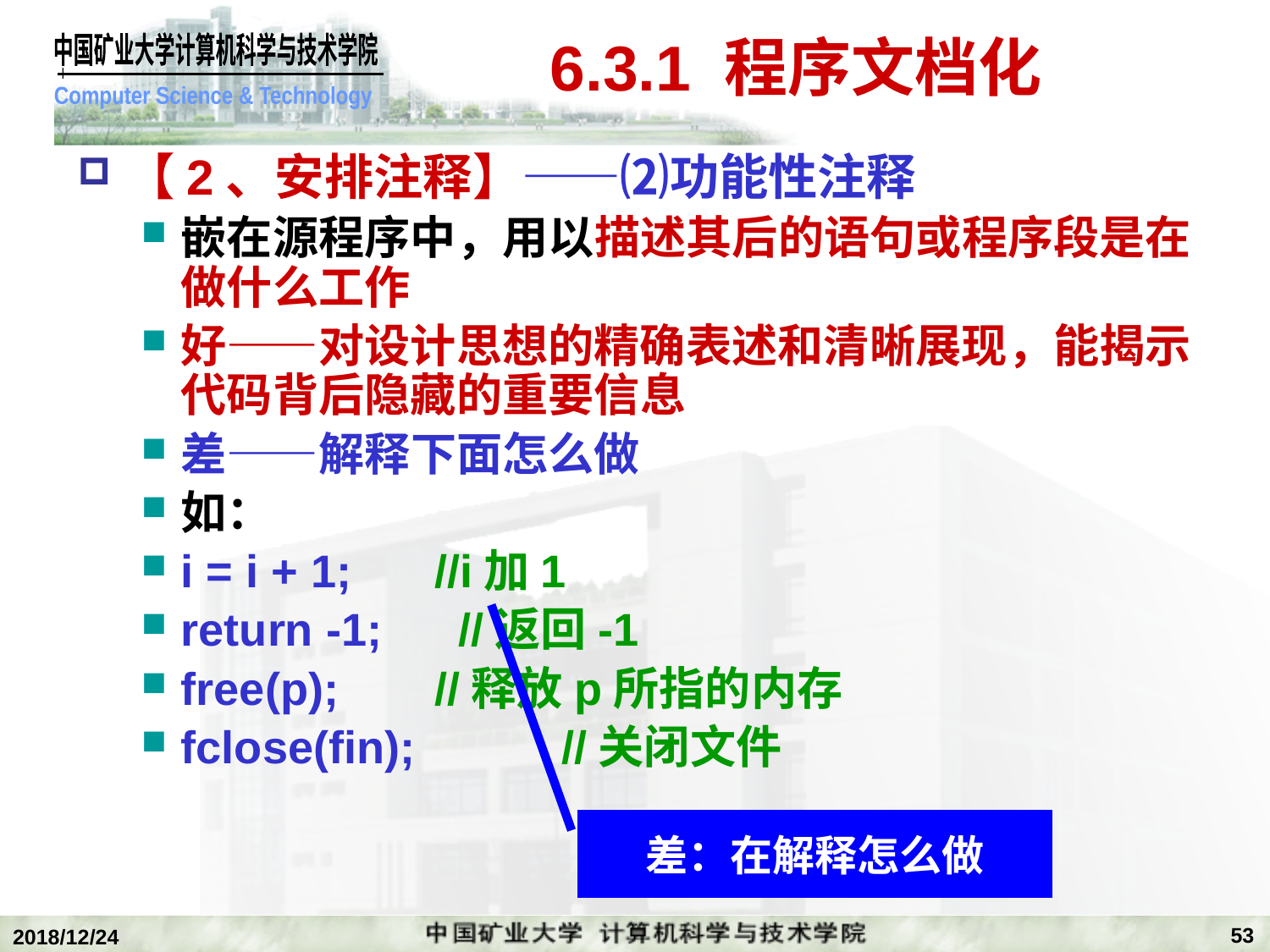

# 6.3.1 程序文档化
【2、安排注释】——⑵功能性注释
嵌在源程序中，用以描述其后的语句或程序段是在做什么工作
好——对设计思想的精确表述和清晰展现，能揭示代码背后隐藏的重要信息
差——解释下面怎么做
如：
i = i + 1;   	//i加1
return -1;      //返回-1
free(p);  	//释放p所指的内存
fclose(fin);   	//关闭文件
差：在解释怎么做
53
2018/12/24